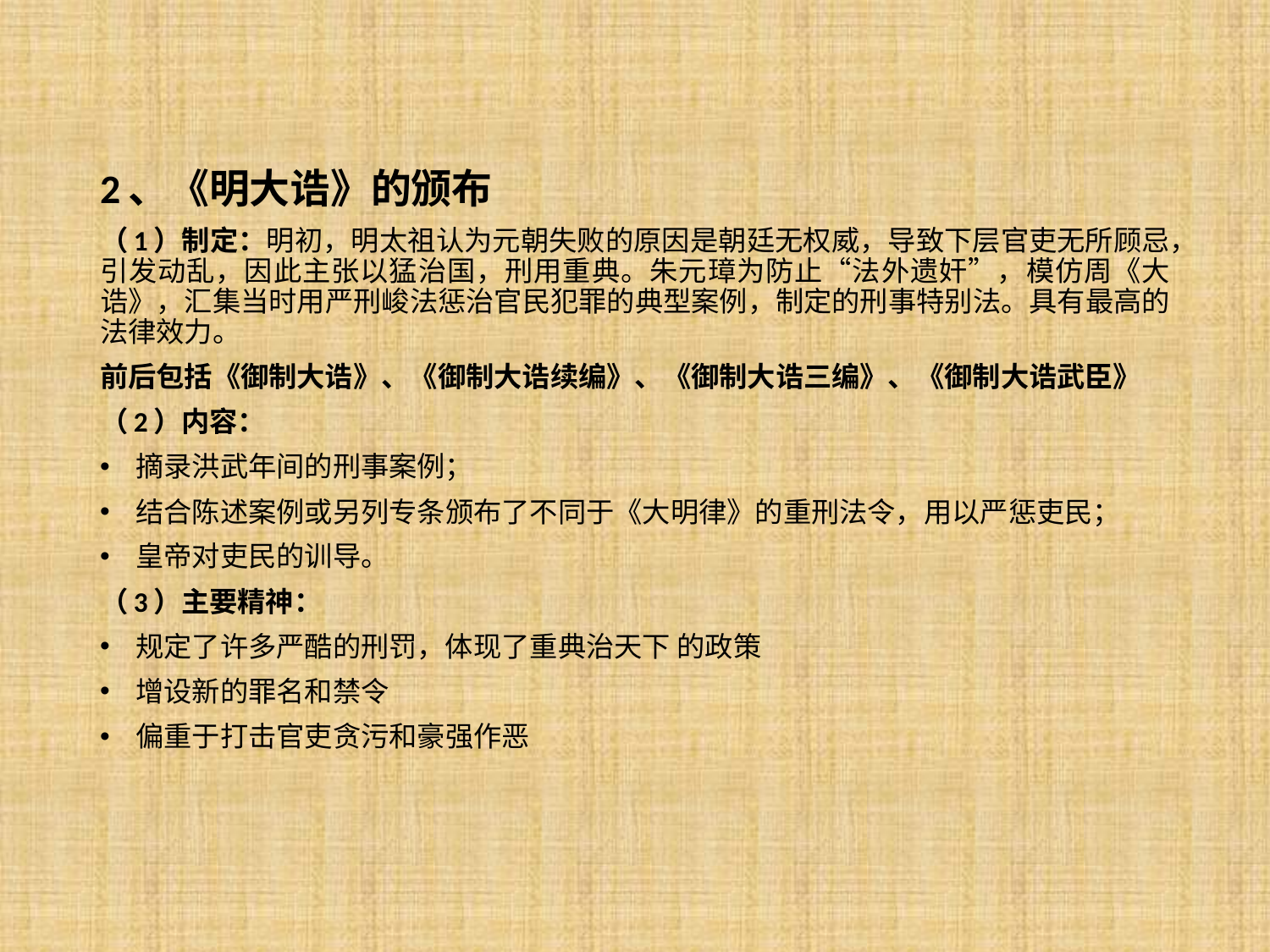

2、《明大诰》的颁布
（1）制定：明初，明太祖认为元朝失败的原因是朝廷无权威，导致下层官吏无所顾忌，引发动乱，因此主张以猛治国，刑用重典。朱元璋为防止“法外遗奸”，模仿周《大诰》，汇集当时用严刑峻法惩治官民犯罪的典型案例，制定的刑事特别法。具有最高的法律效力。
前后包括《御制大诰》、《御制大诰续编》、《御制大诰三编》、《御制大诰武臣》
（2）内容：
摘录洪武年间的刑事案例；
结合陈述案例或另列专条颁布了不同于《大明律》的重刑法令，用以严惩吏民；
皇帝对吏民的训导。
（3）主要精神：
规定了许多严酷的刑罚，体现了重典治天下 的政策
增设新的罪名和禁令
偏重于打击官吏贪污和豪强作恶